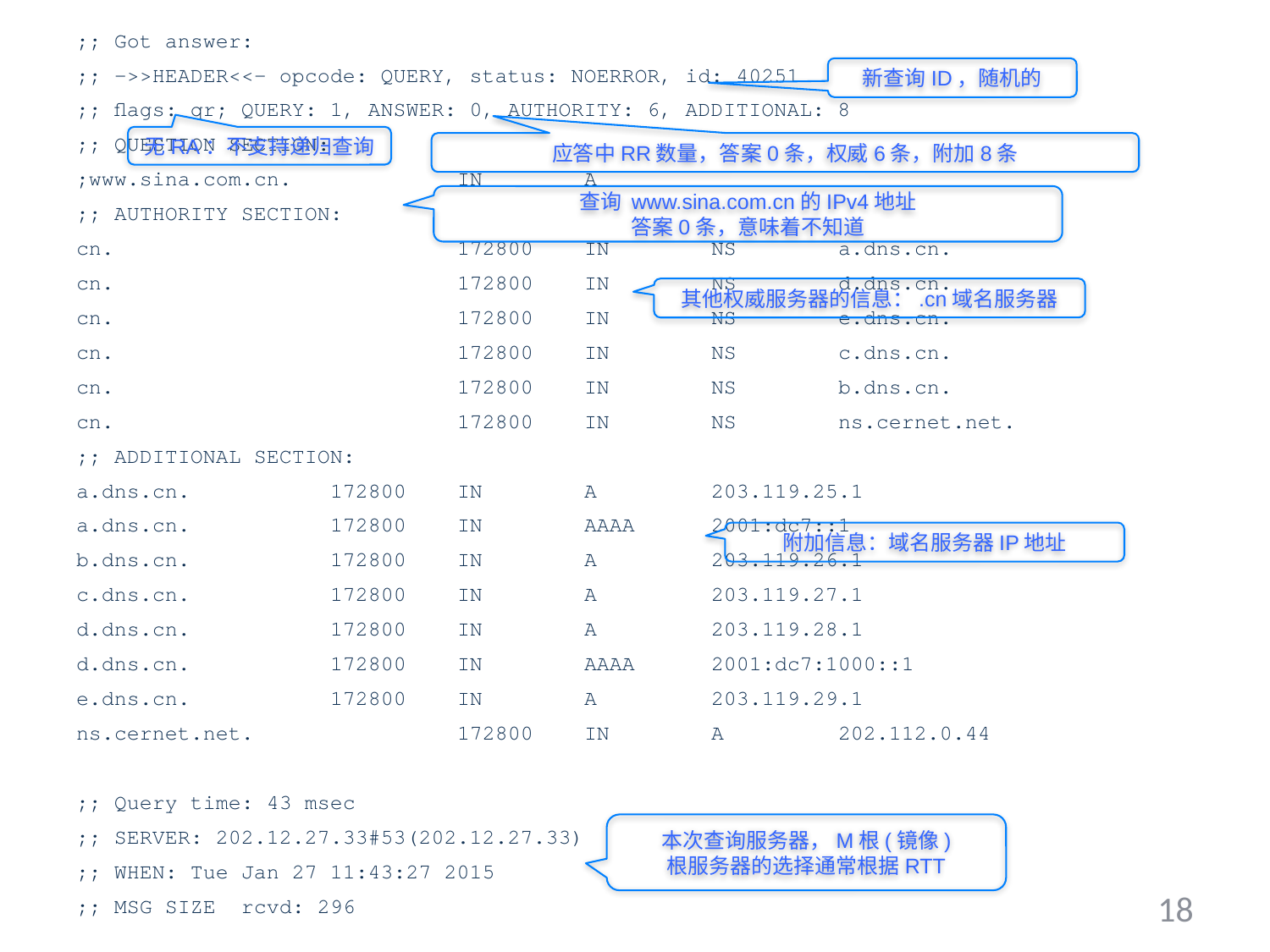

;; Got answer:
;; ->>HEADER<<- opcode: QUERY, status: NOERROR, id: 40251
;; flags: qr; QUERY: 1, ANSWER: 0, AUTHORITY: 6, ADDITIONAL: 8
;; QUESTION SECTION:
;www.sina.com.cn.		IN	A
;; AUTHORITY SECTION:
cn.			172800	IN	NS	a.dns.cn.
cn.			172800	IN	NS	d.dns.cn.
cn.			172800	IN	NS	e.dns.cn.
cn.			172800	IN	NS	c.dns.cn.
cn.			172800	IN	NS	b.dns.cn.
cn.			172800	IN	NS	ns.cernet.net.
;; ADDITIONAL SECTION:
a.dns.cn.		172800	IN	A	203.119.25.1
a.dns.cn.		172800	IN	AAAA	2001:dc7::1
b.dns.cn.		172800	IN	A	203.119.26.1
c.dns.cn.		172800	IN	A	203.119.27.1
d.dns.cn.		172800	IN	A	203.119.28.1
d.dns.cn.		172800	IN	AAAA	2001:dc7:1000::1
e.dns.cn.		172800	IN	A	203.119.29.1
ns.cernet.net.		172800	IN	A	202.112.0.44

;; Query time: 43 msec
;; SERVER: 202.12.27.33#53(202.12.27.33)
;; WHEN: Tue Jan 27 11:43:27 2015
;; MSG SIZE  rcvd: 296
新查询ID，随机的
无RA：不支持递归查询
应答中RR数量，答案0条，权威6条，附加8条
查询 www.sina.com.cn的IPv4地址
答案0条，意味着不知道
其他权威服务器的信息：.cn域名服务器
附加信息：域名服务器IP地址
本次查询服务器，M根(镜像)
根服务器的选择通常根据RTT
18